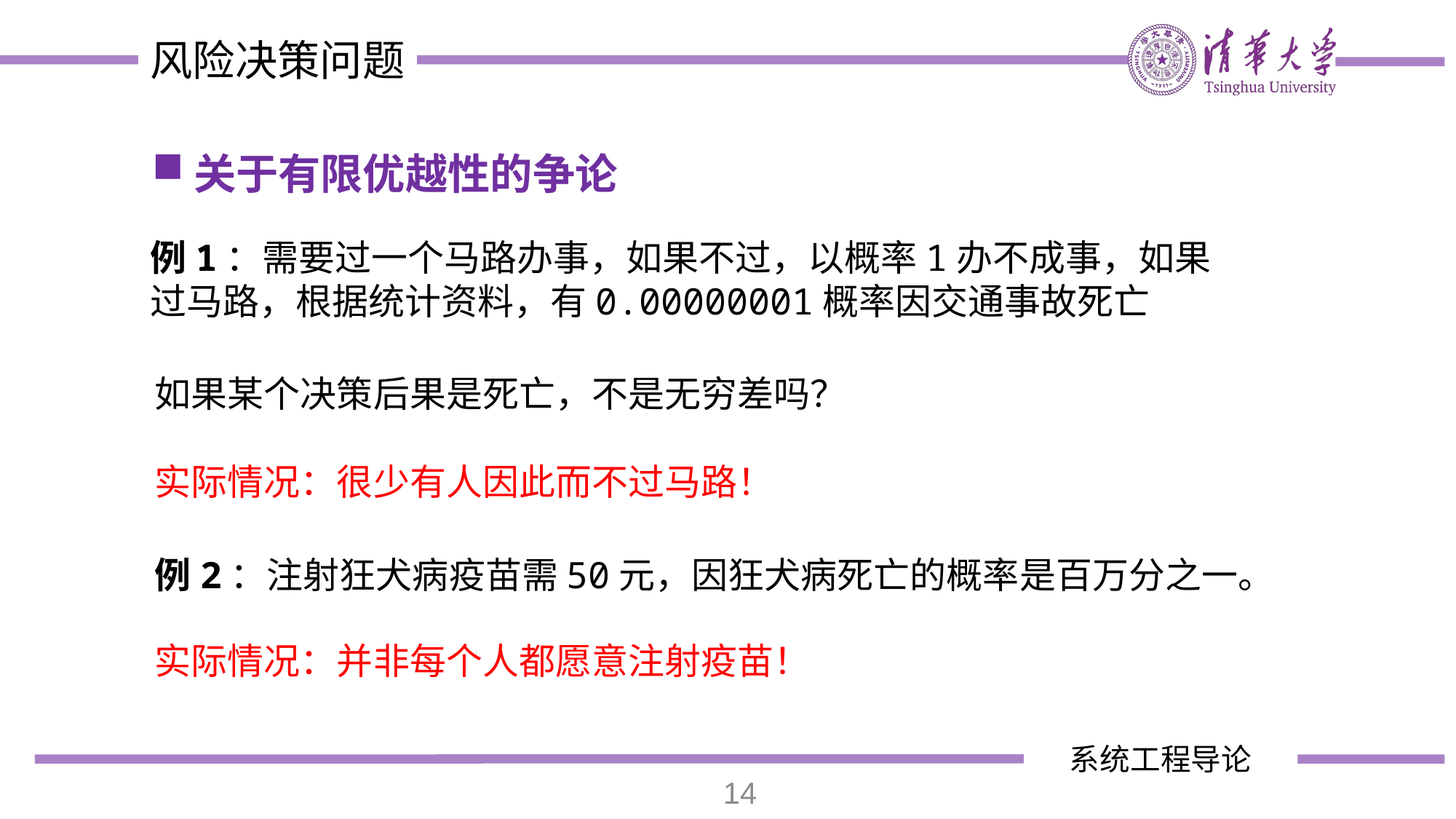

关于有限优越性的争论
例1：需要过一个马路办事，如果不过，以概率1办不成事，如果过马路，根据统计资料，有0.00000001概率因交通事故死亡
如果某个决策后果是死亡，不是无穷差吗？
实际情况：很少有人因此而不过马路！
例2：注射狂犬病疫苗需50元，因狂犬病死亡的概率是百万分之一。
实际情况：并非每个人都愿意注射疫苗！